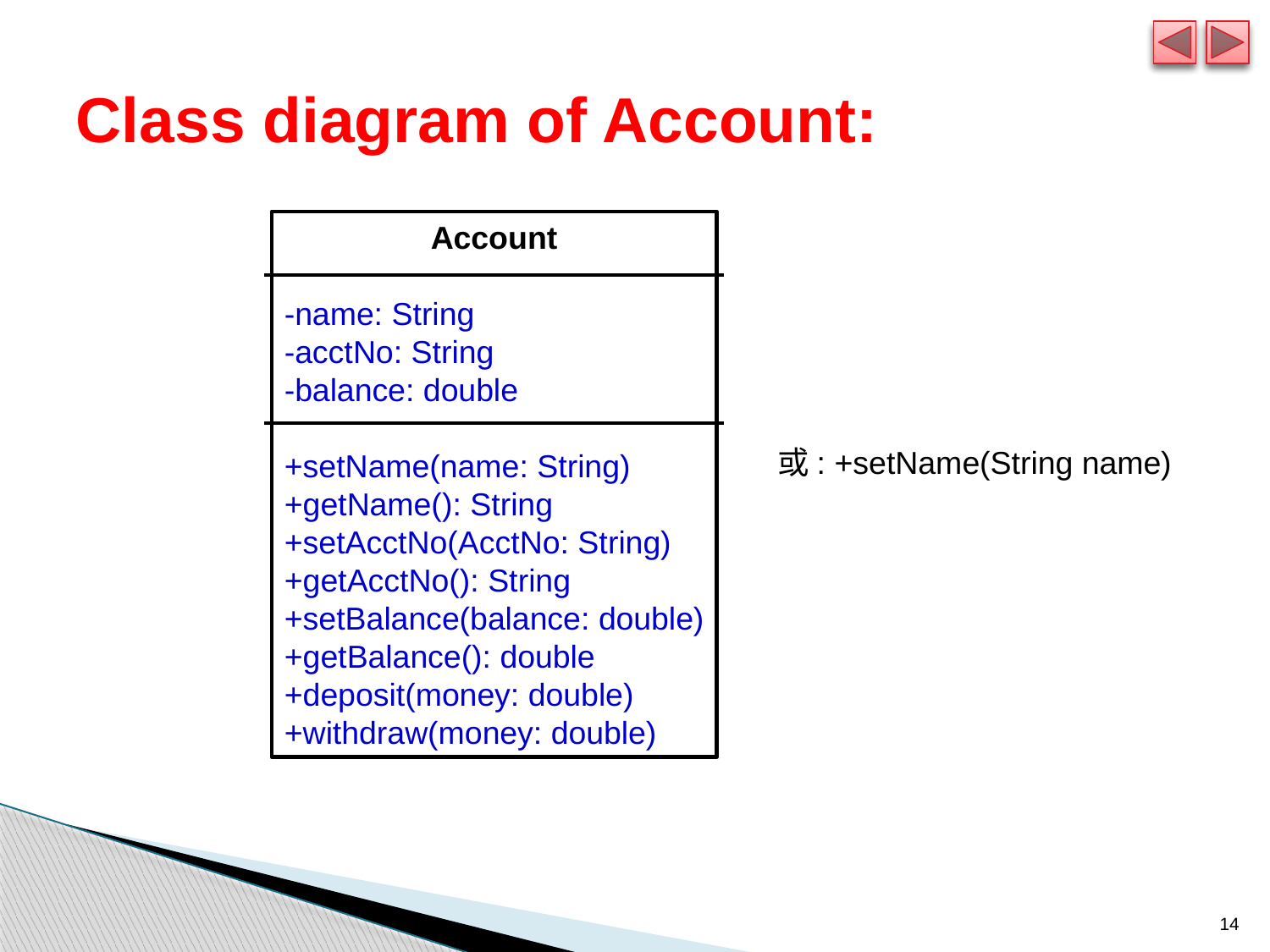

# Class diagram of Account:
Account

-name: String
-acctNo: String
-balance: double

+setName(name: String)
+getName(): String
+setAcctNo(AcctNo: String)
+getAcctNo(): String
+setBalance(balance: double)
+getBalance(): double
+deposit(money: double)
+withdraw(money: double)
或: +setName(String name)
14